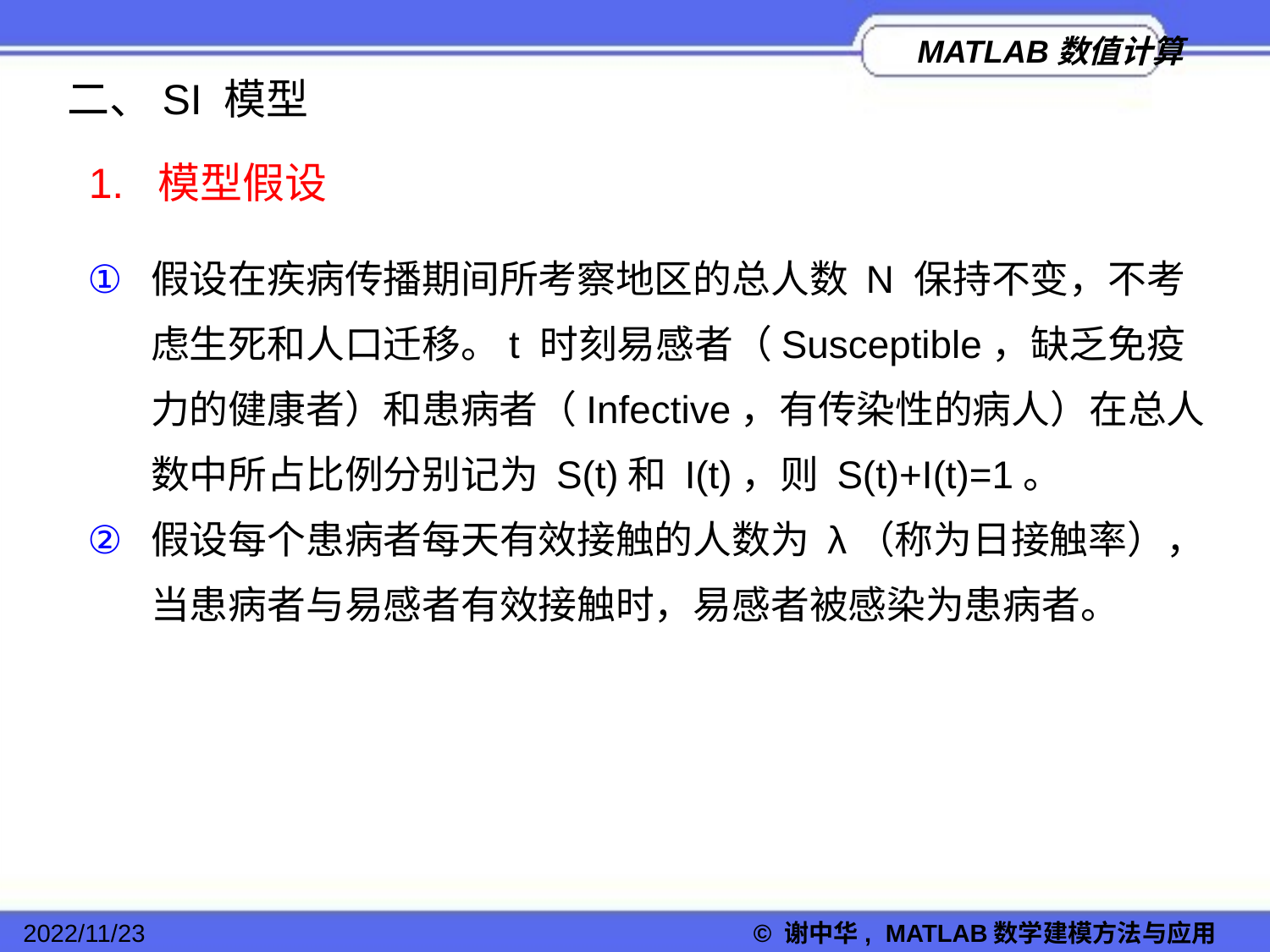

二、SI 模型
1.  模型假设
假设在疾病传播期间所考察地区的总人数 N 保持不变，不考虑生死和人口迁移。t 时刻易感者（Susceptible，缺乏免疫力的健康者）和患病者（Infective，有传染性的病人）在总人数中所占比例分别记为 S(t)和 I(t)，则 S(t)+I(t)=1。
假设每个患病者每天有效接触的人数为 λ（称为日接触率），当患病者与易感者有效接触时，易感者被感染为患病者。
2022/11/23
© 谢中华,  MATLAB数学建模方法与应用